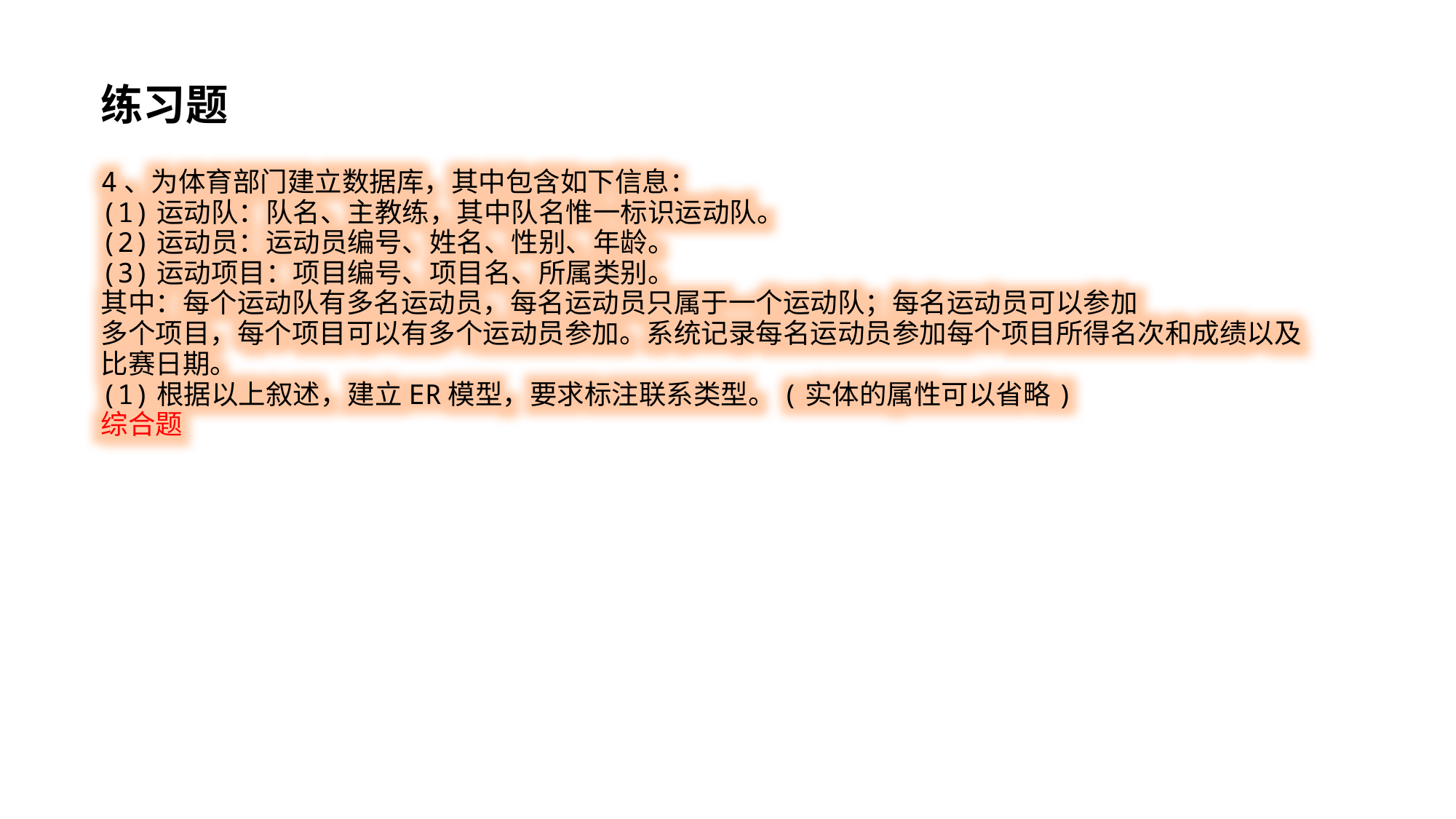

练习题
4、为体育部门建立数据库，其中包含如下信息：
(1)运动队：队名、主教练，其中队名惟一标识运动队。
(2)运动员：运动员编号、姓名、性别、年龄。
(3)运动项目：项目编号、项目名、所属类别。
其中：每个运动队有多名运动员，每名运动员只属于一个运动队；每名运动员可以参加
多个项目，每个项目可以有多个运动员参加。系统记录每名运动员参加每个项目所得名次和成绩以及比赛日期。
(1)根据以上叙述，建立ER模型，要求标注联系类型。(实体的属性可以省略)
综合题